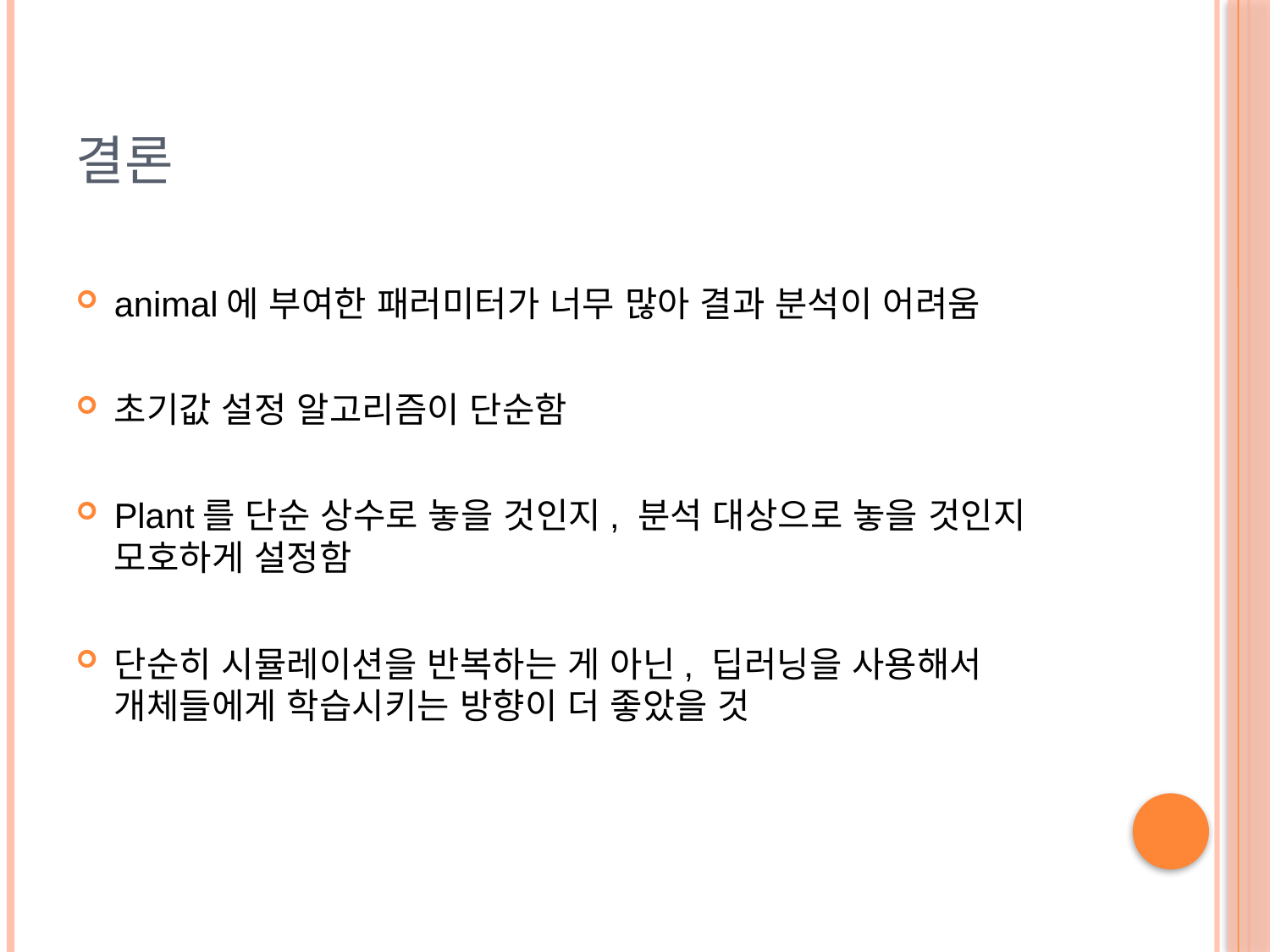

# 결론

animal에 부여한 패러미터가 너무 많아 결과 분석이 어려움

초기값 설정 알고리즘이 단순함

Plant를 단순 상수로 놓을 것인지, 분석 대상으로 놓을 것인지 모호하게 설정함

단순히 시뮬레이션을 반복하는 게 아닌, 딥러닝을 사용해서 개체들에게 학습시키는 방향이 더 좋았을 것